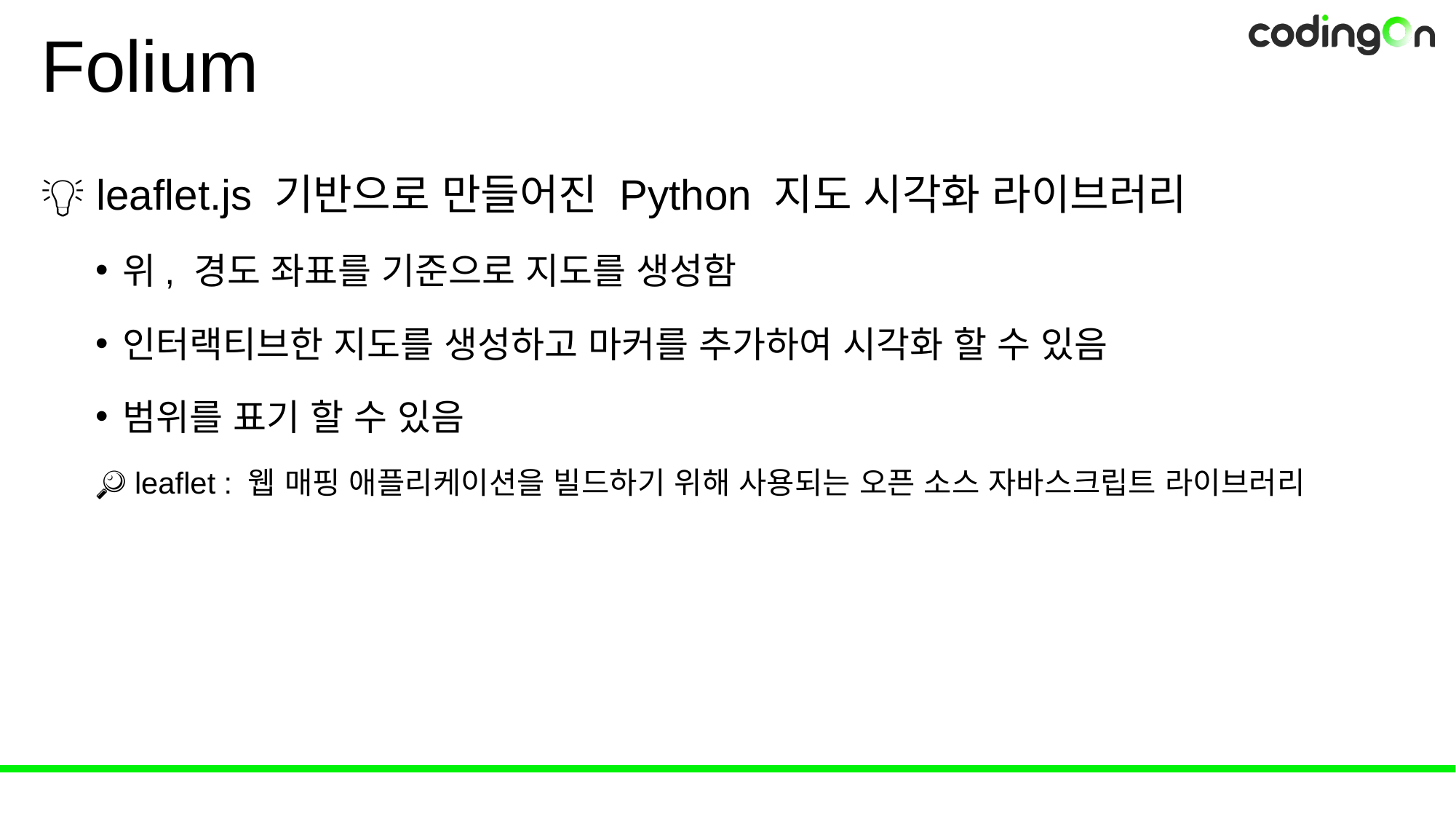

# Folium
💡 leaflet.js 기반으로 만들어진 Python 지도 시각화 라이브러리
위, 경도 좌표를 기준으로 지도를 생성함
인터랙티브한 지도를 생성하고 마커를 추가하여 시각화 할 수 있음
범위를 표기 할 수 있음
🔎 leaflet : 웹 매핑 애플리케이션을 빌드하기 위해 사용되는 오픈 소스 자바스크립트 라이브러리